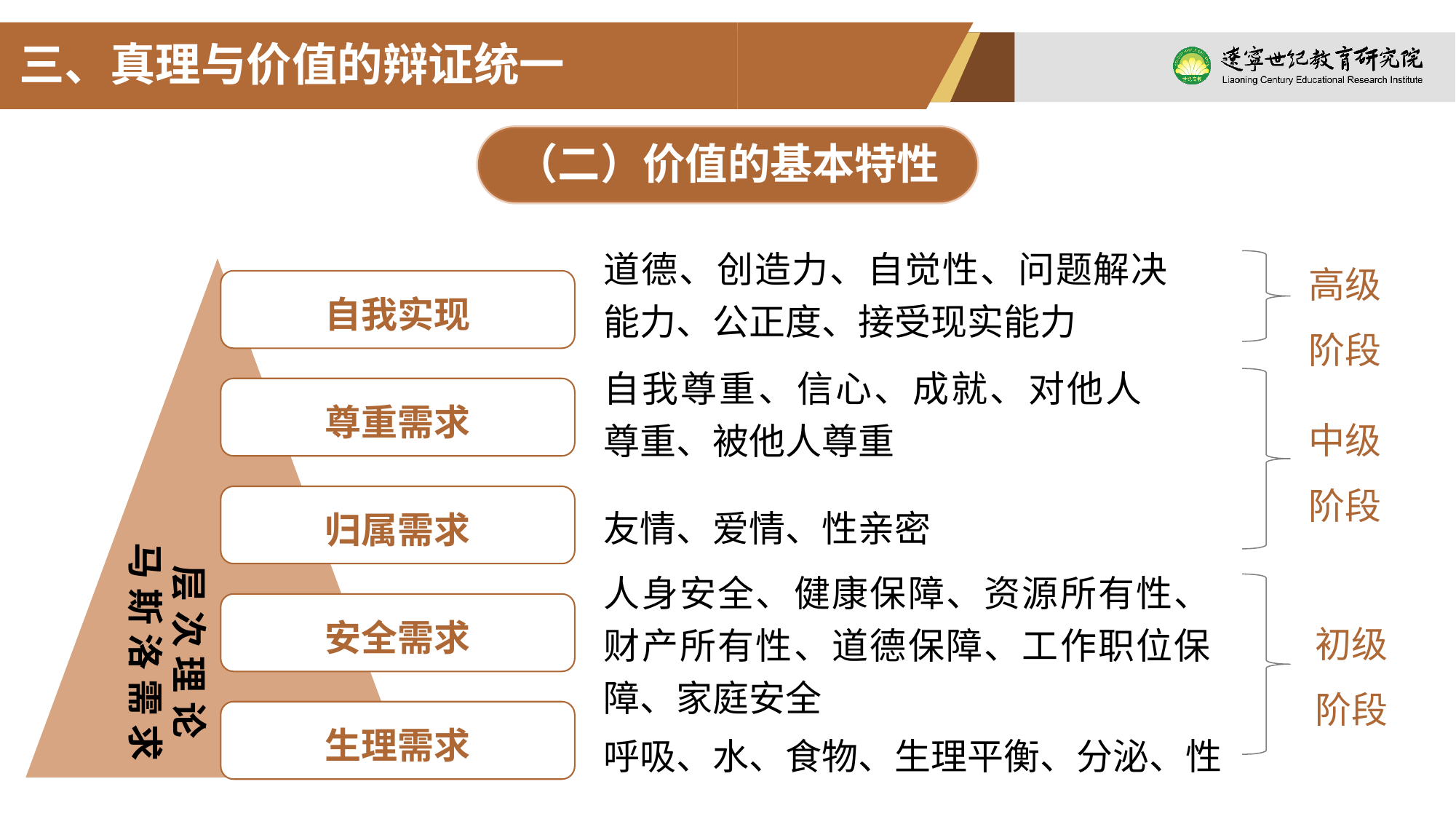

三、真理与价值的辩证统一
（二）价值的基本特性
道德、创造力、自觉性、问题解决能力、公正度、接受现实能力
高级
阶段

自我实现
自我尊重、信心、成就、对他人尊重、被他人尊重

尊重需求
中级
阶段
归属需求
友情、爱情、性亲密
层次理论
马斯洛需求
人身安全、健康保障、资源所有性、财产所有性、道德保障、工作职位保障、家庭安全

安全需求
初级
阶段
生理需求
呼吸、水、食物、生理平衡、分泌、性